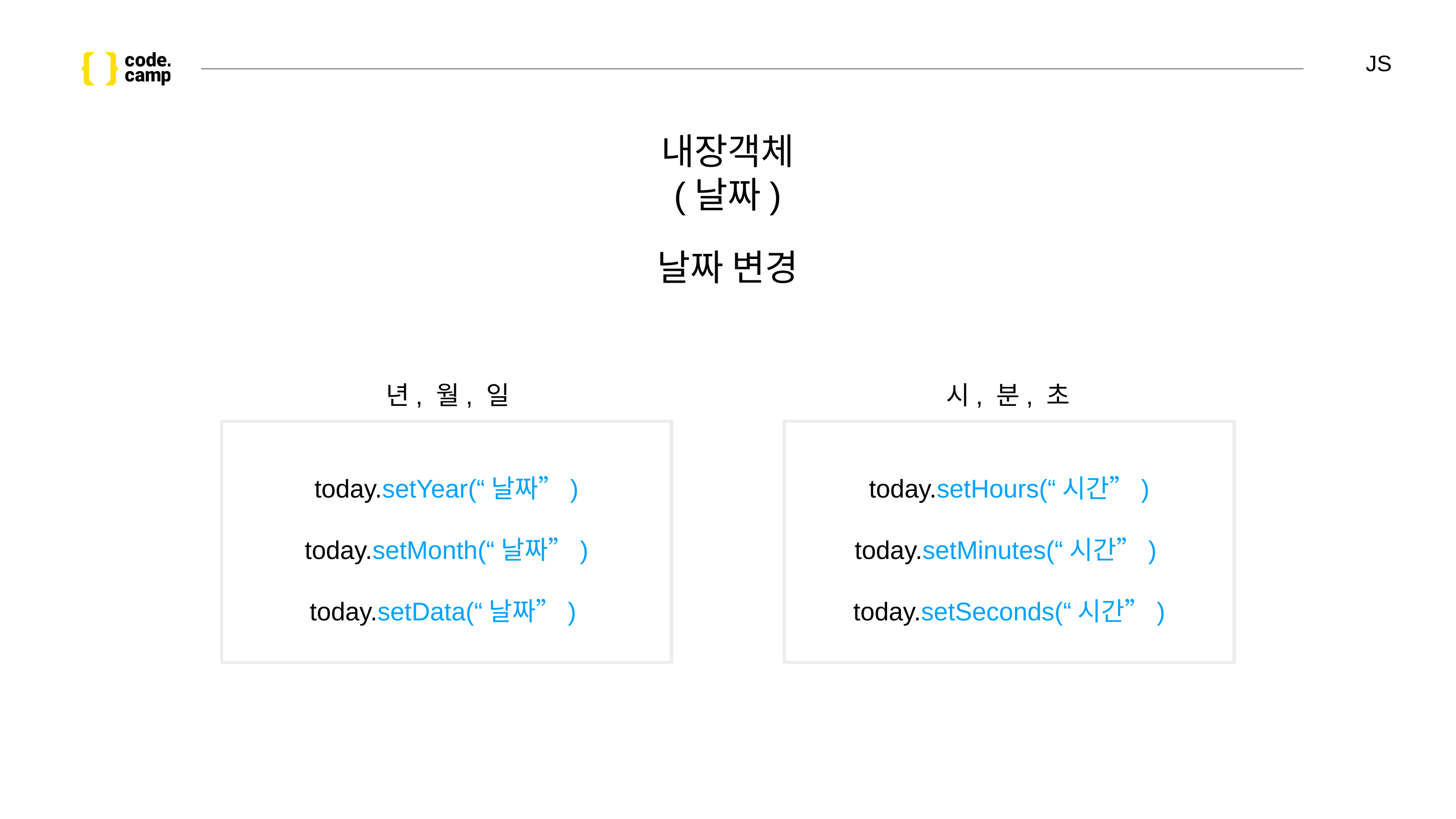

# JS

내장객체
(날짜)
날짜 변경
년, 월, 일
시, 분, 초

today.setYear(“날짜”)
today.setMonth(“날짜”)
today.setData(“날짜”)
today.setHours(“시간”)
today.setMinutes(“시간”)
today.setSeconds(“시간”)